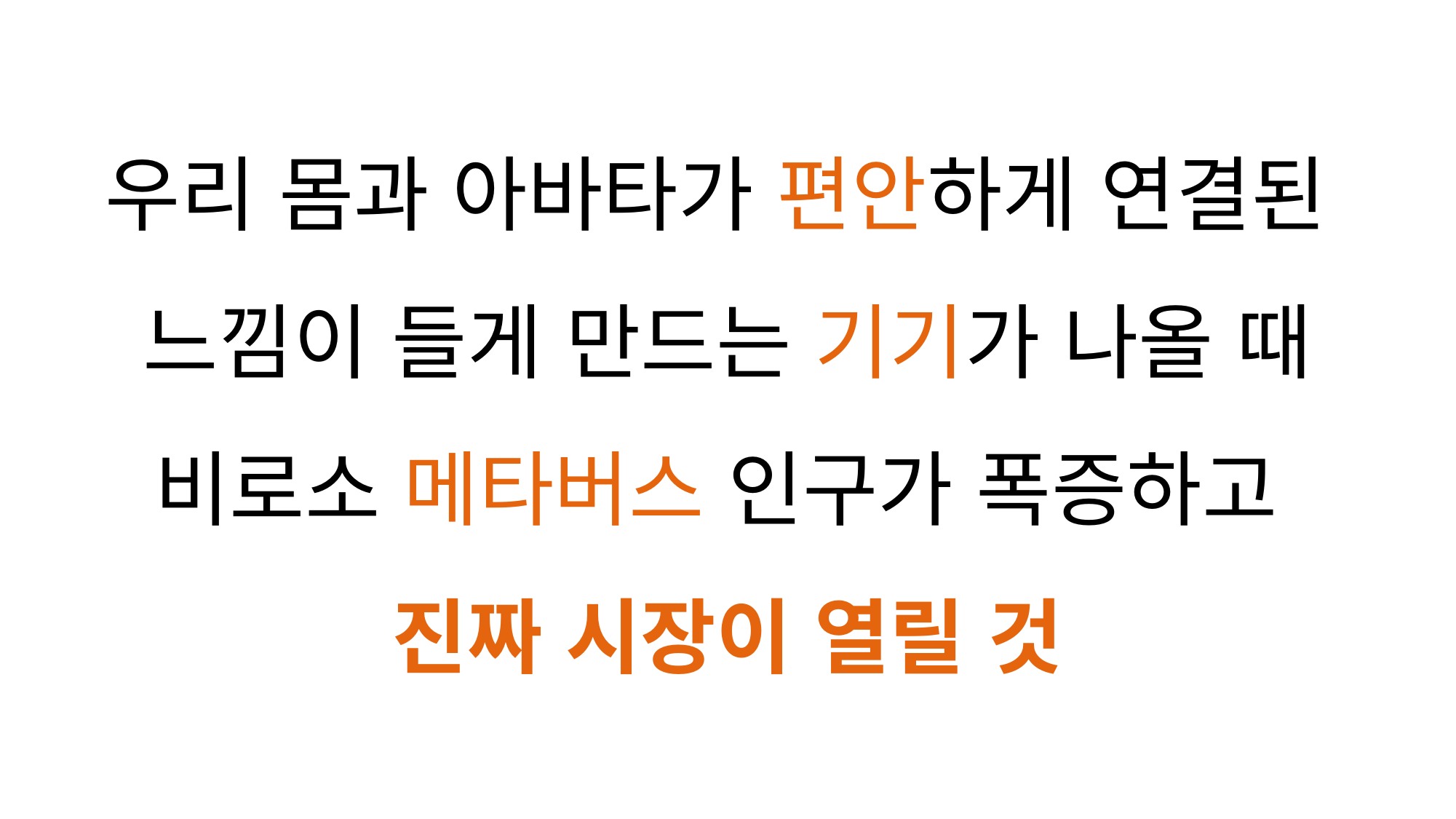

우리 몸과 아바타가 편안하게 연결된
느낌이 들게 만드는 기기가 나올 때
비로소 메타버스 인구가 폭증하고
진짜 시장이 열릴 것